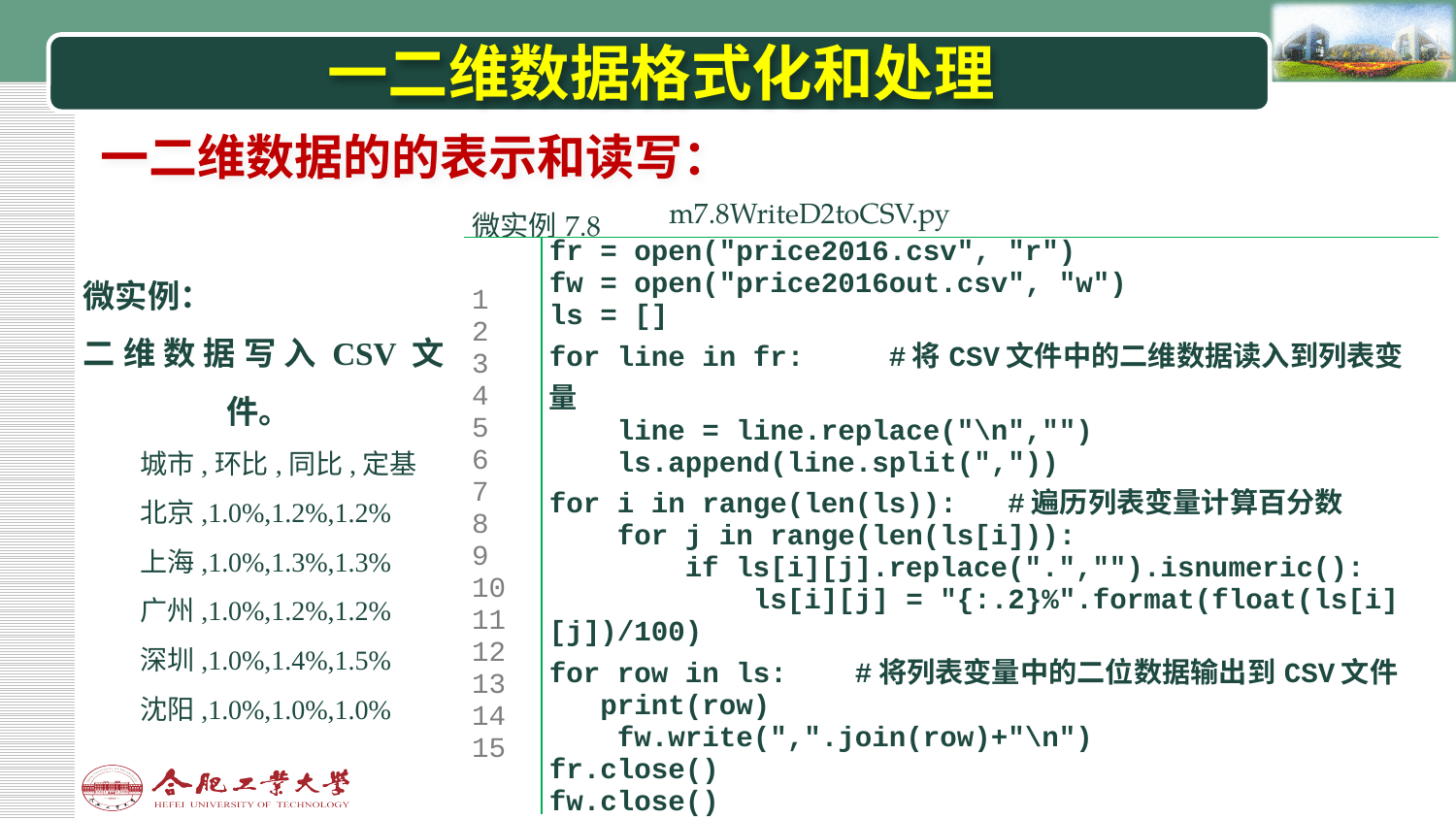

# 一二维数据格式化和处理
一二维数据的的表示和读写：
| 微实例7.8 |  | m7.8WriteD2toCSV.py |  |
| --- | --- | --- | --- |
| 1 2 3 4 5 6 7 8 9 10 11 12 13 14 15 | fr = open("price2016.csv", "r") fw = open("price2016out.csv", "w") ls = [] for line in fr: #将CSV文件中的二维数据读入到列表变量 line = line.replace("\n","") ls.append(line.split(",")) for i in range(len(ls)): #遍历列表变量计算百分数 for j in range(len(ls[i])): if ls[i][j].replace(".","").isnumeric(): ls[i][j] = "{:.2}%".format(float(ls[i][j])/100) for row in ls: #将列表变量中的二位数据输出到CSV文件 print(row) fw.write(",".join(row)+"\n") fr.close() fw.close() |  |  |
微实例：
二维数据写入CSV文件。
城市,环比,同比,定基
北京,1.0%,1.2%,1.2%
上海,1.0%,1.3%,1.3%
广州,1.0%,1.2%,1.2%
深圳,1.0%,1.4%,1.5%
沈阳,1.0%,1.0%,1.0%